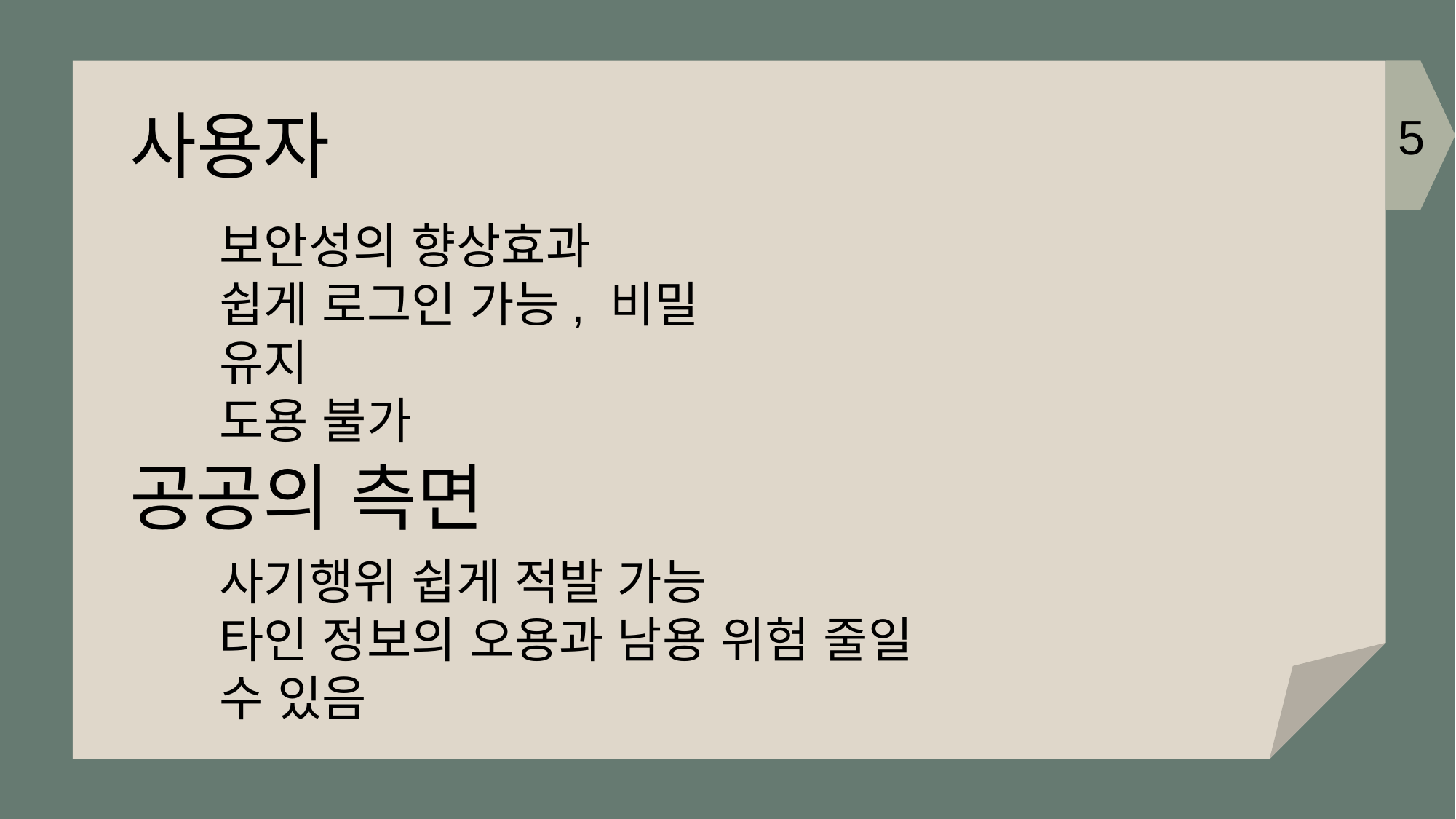

사용자
보안성의 향상효과
쉽게 로그인 가능, 비밀 유지
도용 불가

공공의 측면
사기행위 쉽게 적발 가능
타인 정보의 오용과 남용 위험 줄일 수 있음